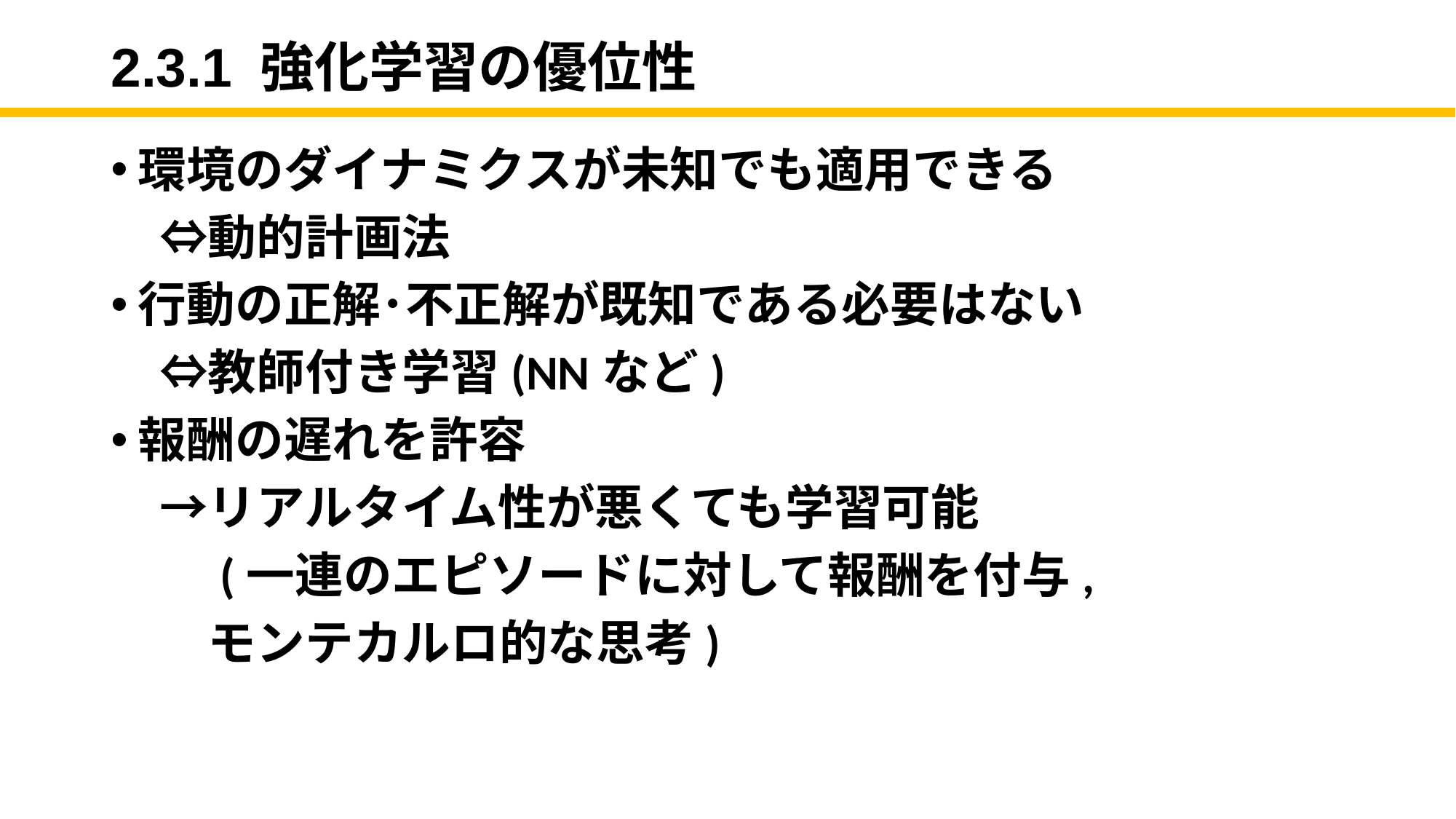

# 2.3.1 強化学習の優位性
環境のダイナミクスが未知でも適用できる
　⇔動的計画法
行動の正解･不正解が既知である必要はない
　⇔教師付き学習(NNなど)
報酬の遅れを許容
　→リアルタイム性が悪くても学習可能
　　(一連のエピソードに対して報酬を付与,
　　モンテカルロ的な思考)